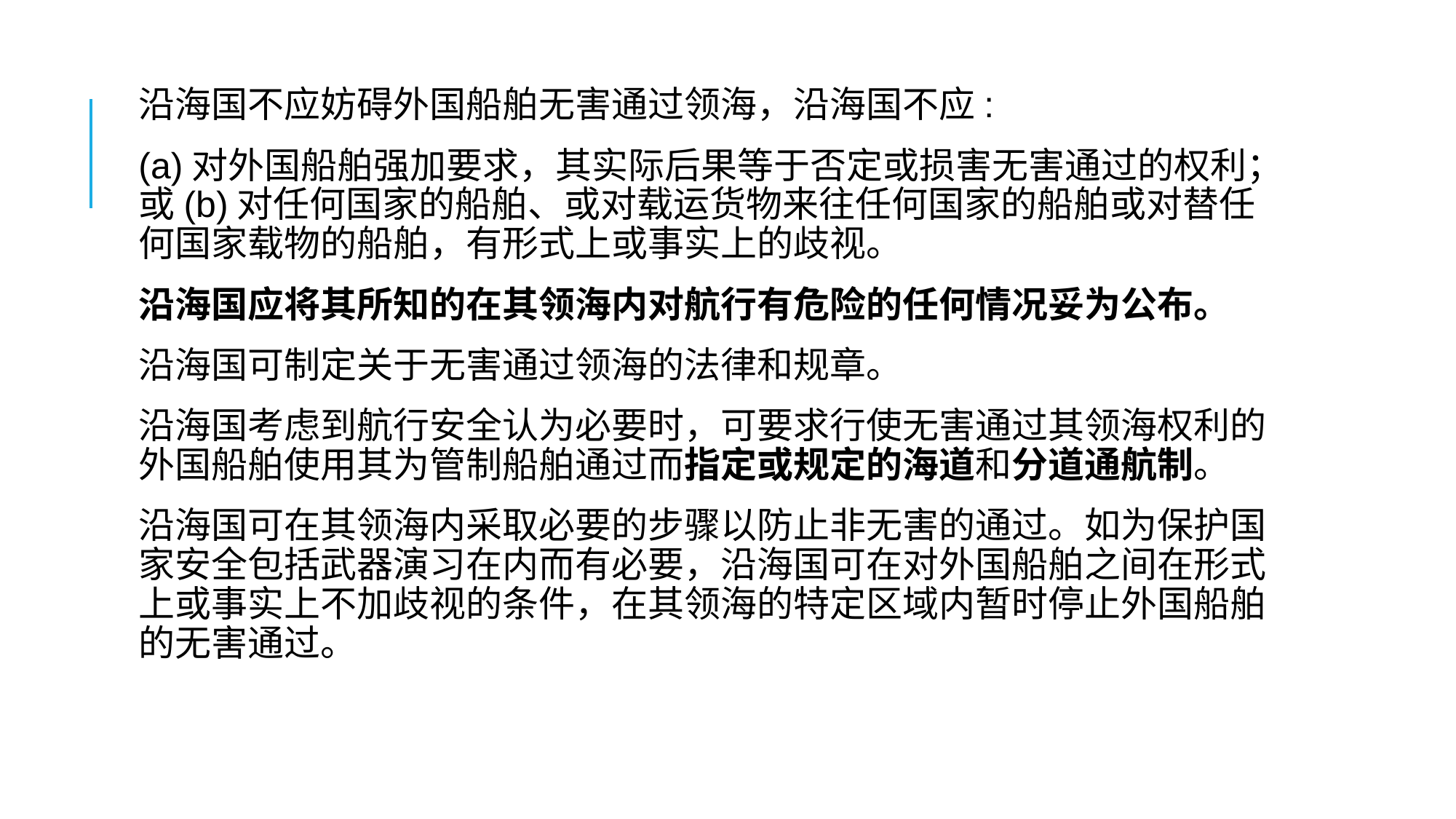

沿海国不应妨碍外国船舶无害通过领海，沿海国不应:
(a)对外国船舶强加要求，其实际后果等于否定或损害无害通过的权利；或(b)对任何国家的船舶、或对载运货物来往任何国家的船舶或对替任何国家载物的船舶，有形式上或事实上的歧视。
沿海国应将其所知的在其领海内对航行有危险的任何情况妥为公布。
沿海国可制定关于无害通过领海的法律和规章。
沿海国考虑到航行安全认为必要时，可要求行使无害通过其领海权利的外国船舶使用其为管制船舶通过而指定或规定的海道和分道通航制。
沿海国可在其领海内采取必要的步骤以防止非无害的通过。如为保护国家安全包括武器演习在内而有必要，沿海国可在对外国船舶之间在形式上或事实上不加歧视的条件，在其领海的特定区域内暂时停止外国船舶的无害通过。